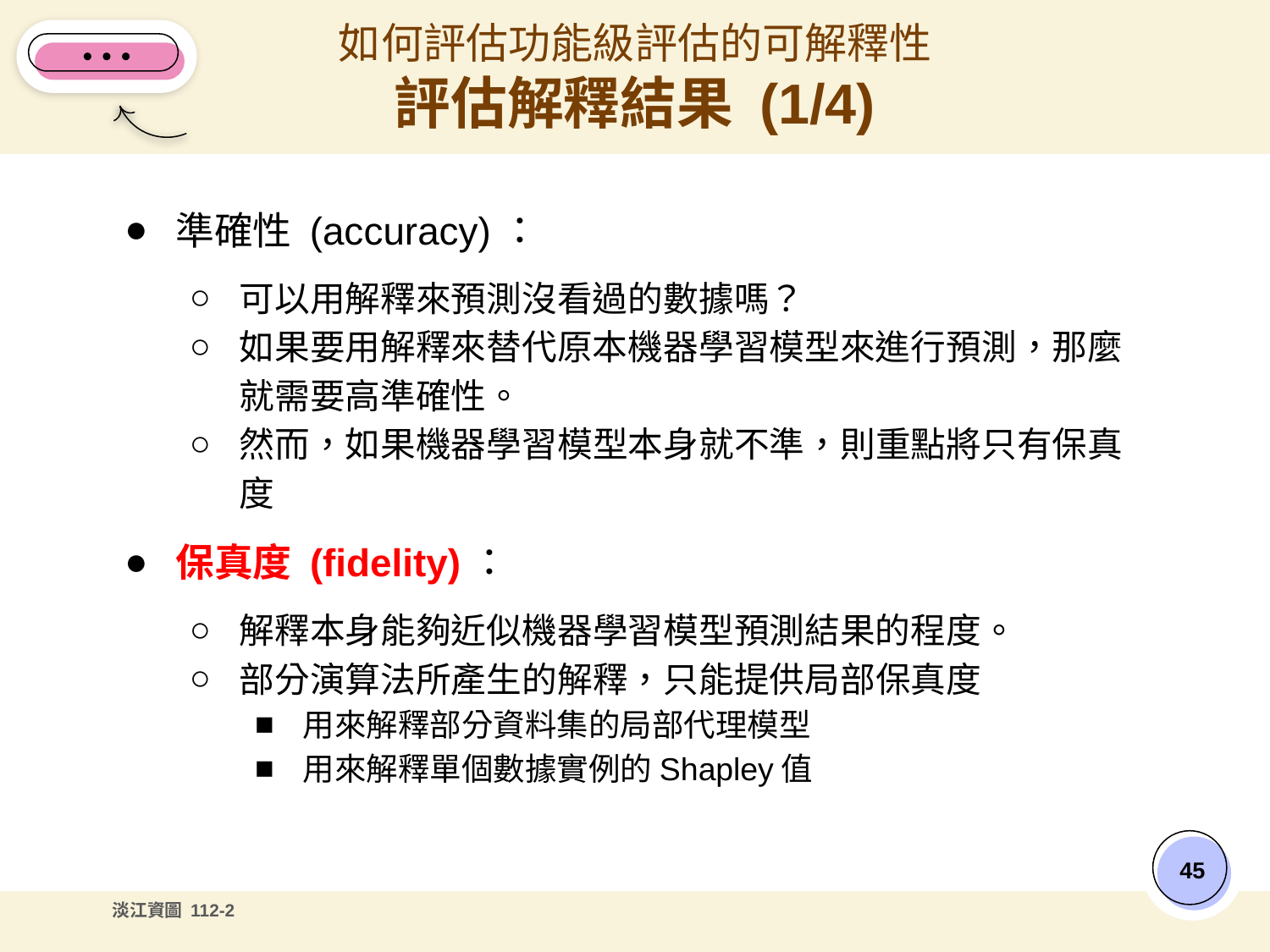

# 如何評估功能級評估的可解釋性
評估解釋結果 (1/4)
準確性 (accuracy)：
可以用解釋來預測沒看過的數據嗎？
如果要用解釋來替代原本機器學習模型來進行預測，那麼就需要高準確性。
然而，如果機器學習模型本身就不準，則重點將只有保真度
保真度 (fidelity)：
解釋本身能夠近似機器學習模型預測結果的程度。
部分演算法所產生的解釋，只能提供局部保真度
用來解釋部分資料集的局部代理模型
用來解釋單個數據實例的Shapley值

45